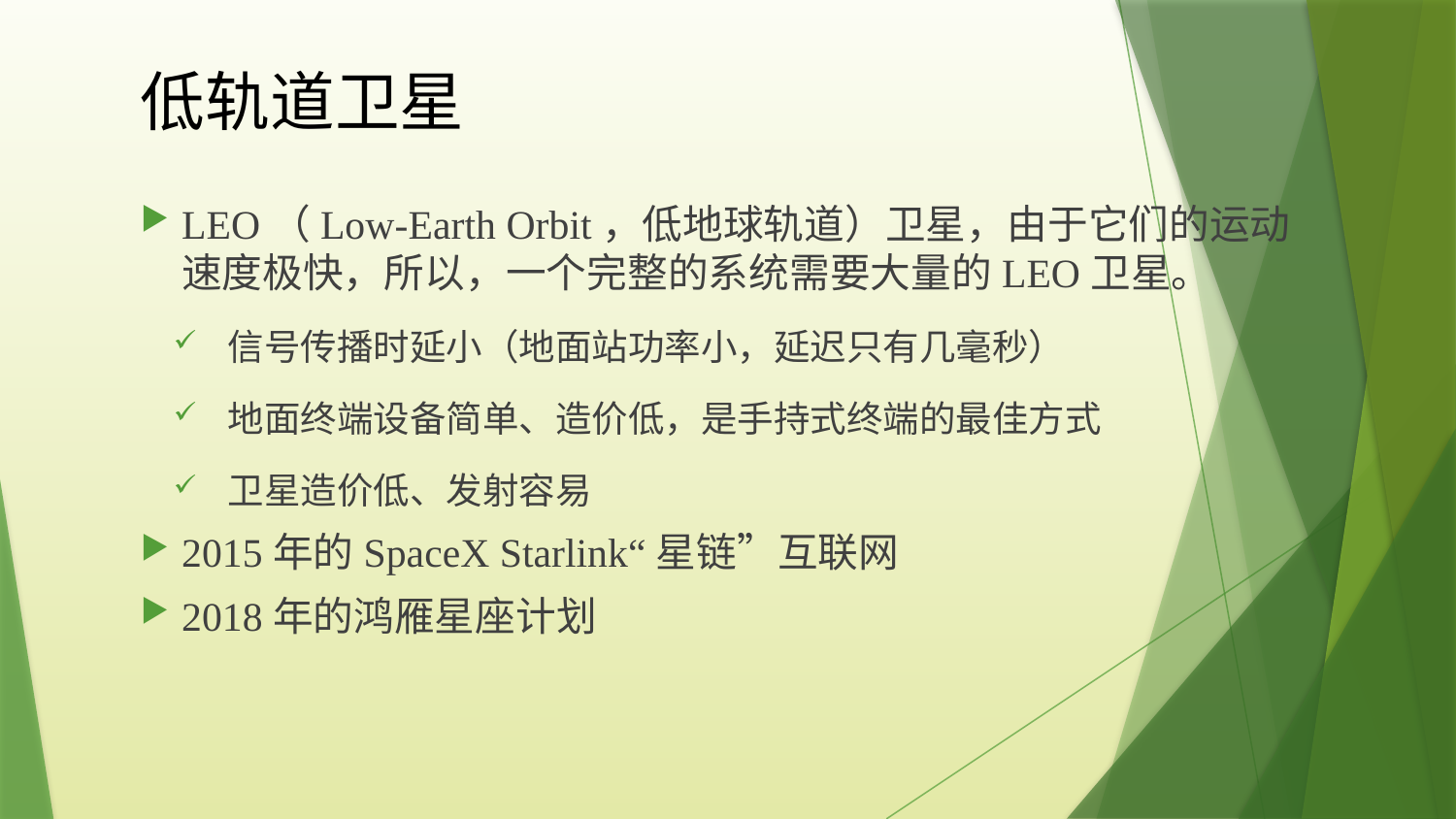

# 低轨道卫星
LEO（Low-Earth Orbit，低地球轨道）卫星，由于它们的运动速度极快，所以，一个完整的系统需要大量的LEO卫星。
信号传播时延小（地面站功率小，延迟只有几毫秒）
地面终端设备简单、造价低，是手持式终端的最佳方式
卫星造价低、发射容易
2015年的SpaceX Starlink“星链”互联网
2018年的鸿雁星座计划